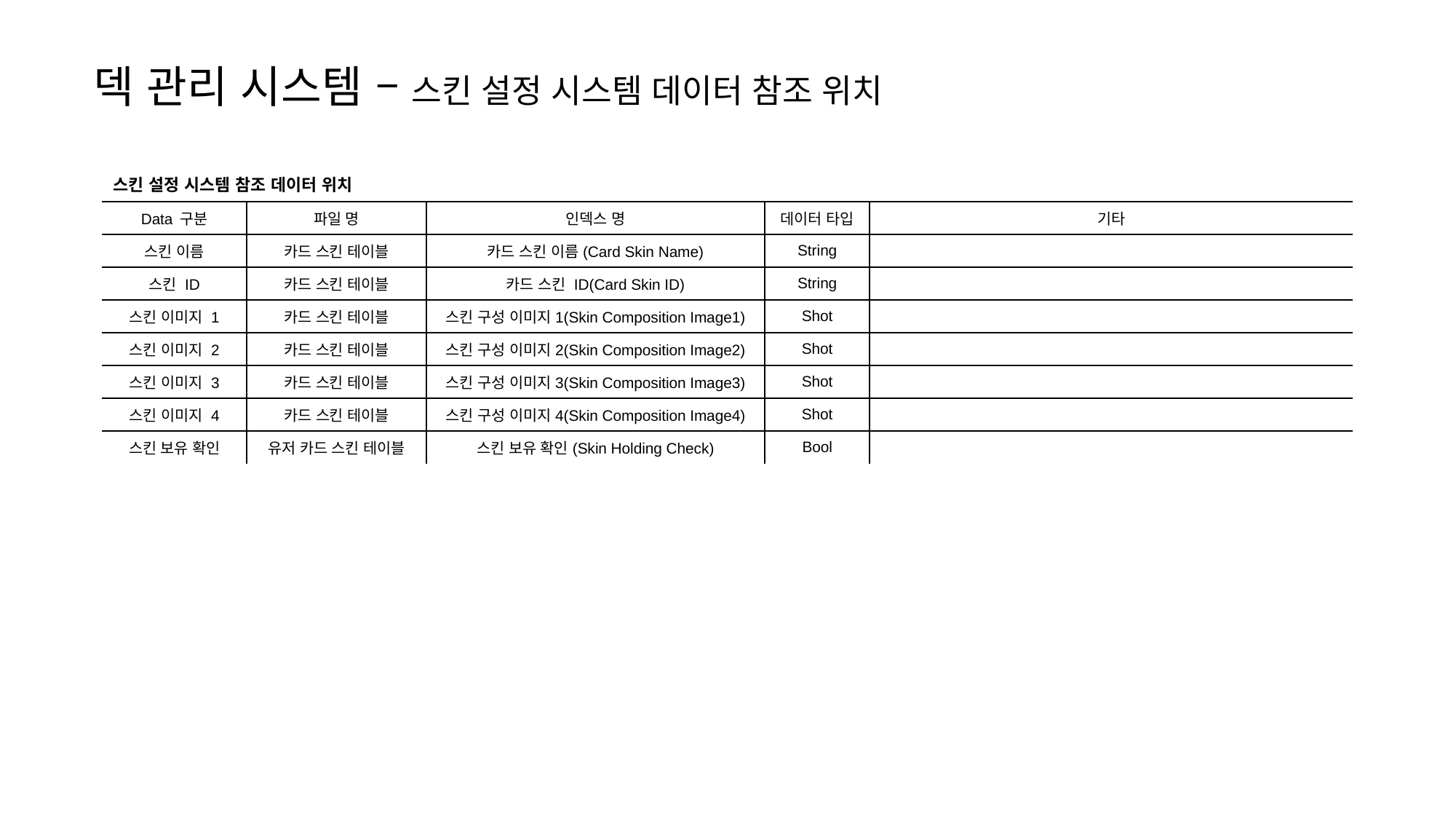

덱 관리 시스템 – 스킨 설정 시스템 데이터 참조 위치
| 스킨 설정 시스템 참조 데이터 위치 |  |  |  |  |
| --- | --- | --- | --- | --- |
| Data 구분 | 파일 명 | 인덱스 명 | 데이터 타입 | 기타 |
| 스킨 이름 | 카드 스킨 테이블 | 카드 스킨 이름(Card Skin Name) | String |  |
| 스킨 ID | 카드 스킨 테이블 | 카드 스킨 ID(Card Skin ID) | String |  |
| 스킨 이미지 1 | 카드 스킨 테이블 | 스킨 구성 이미지1(Skin Composition Image1) | Shot |  |
| 스킨 이미지 2 | 카드 스킨 테이블 | 스킨 구성 이미지2(Skin Composition Image2) | Shot |  |
| 스킨 이미지 3 | 카드 스킨 테이블 | 스킨 구성 이미지3(Skin Composition Image3) | Shot |  |
| 스킨 이미지 4 | 카드 스킨 테이블 | 스킨 구성 이미지4(Skin Composition Image4) | Shot |  |
| 스킨 보유 확인 | 유저 카드 스킨 테이블 | 스킨 보유 확인(Skin Holding Check) | Bool |  |